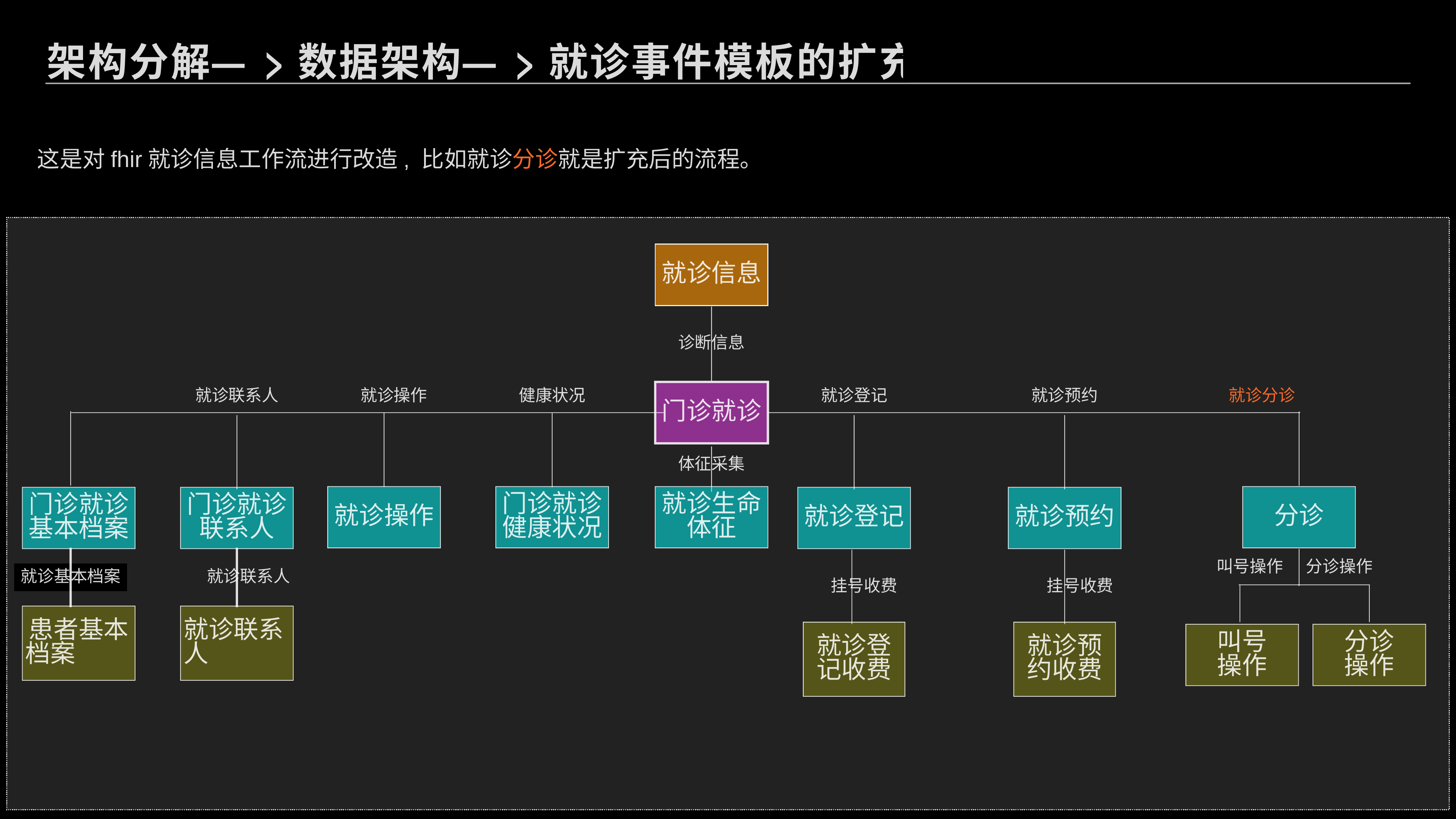

架构分解—>数据架构—>就诊事件模板的扩充
这是对fhir就诊信息工作流进行改造, 比如就诊分诊就是扩充后的流程。

就诊信息

诊断信息
门诊就诊
就诊联系人
就诊操作
健康状况
就诊登记
就诊预约
就诊分诊

体征采集
就诊操作
门诊就诊
健康状况
就诊生命
体征
分诊
门诊就诊
基本档案
门诊就诊
联系人
就诊登记
就诊预约

叫号操作
分诊操作
就诊基本档案
就诊联系人
挂号收费
挂号收费

患者基本
档案
就诊联系人
就诊登记收费
就诊预约收费
叫号
操作
分诊
操作